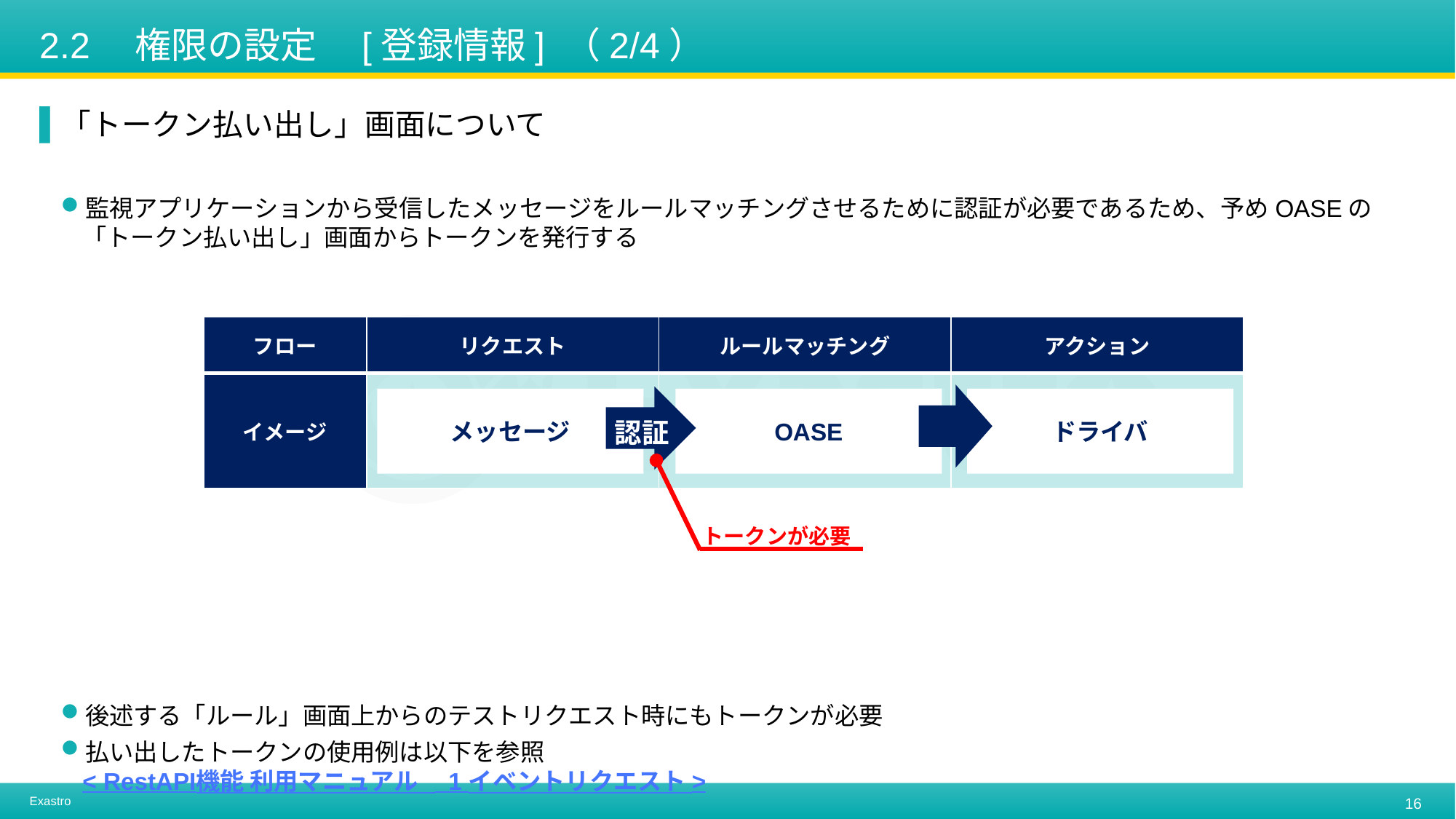

# 2.2　権限の設定　[登録情報] （2/4）
「トークン払い出し」画面について

監視アプリケーションから受信したメッセージをルールマッチングさせるために認証が必要であるため、予めOASEの「トークン払い出し」画面からトークンを発行する

後述する「ルール」画面上からのテストリクエスト時にもトークンが必要
払い出したトークンの使用例は以下を参照
< RestAPI機能 利用マニュアル   _1 イベントリクエスト >

| フロー | リクエスト | ルールマッチング | アクション |
| --- | --- | --- | --- |
| イメージ |  |  |  |

認証
メッセージ
OASE
ドライバ
トークンが必要